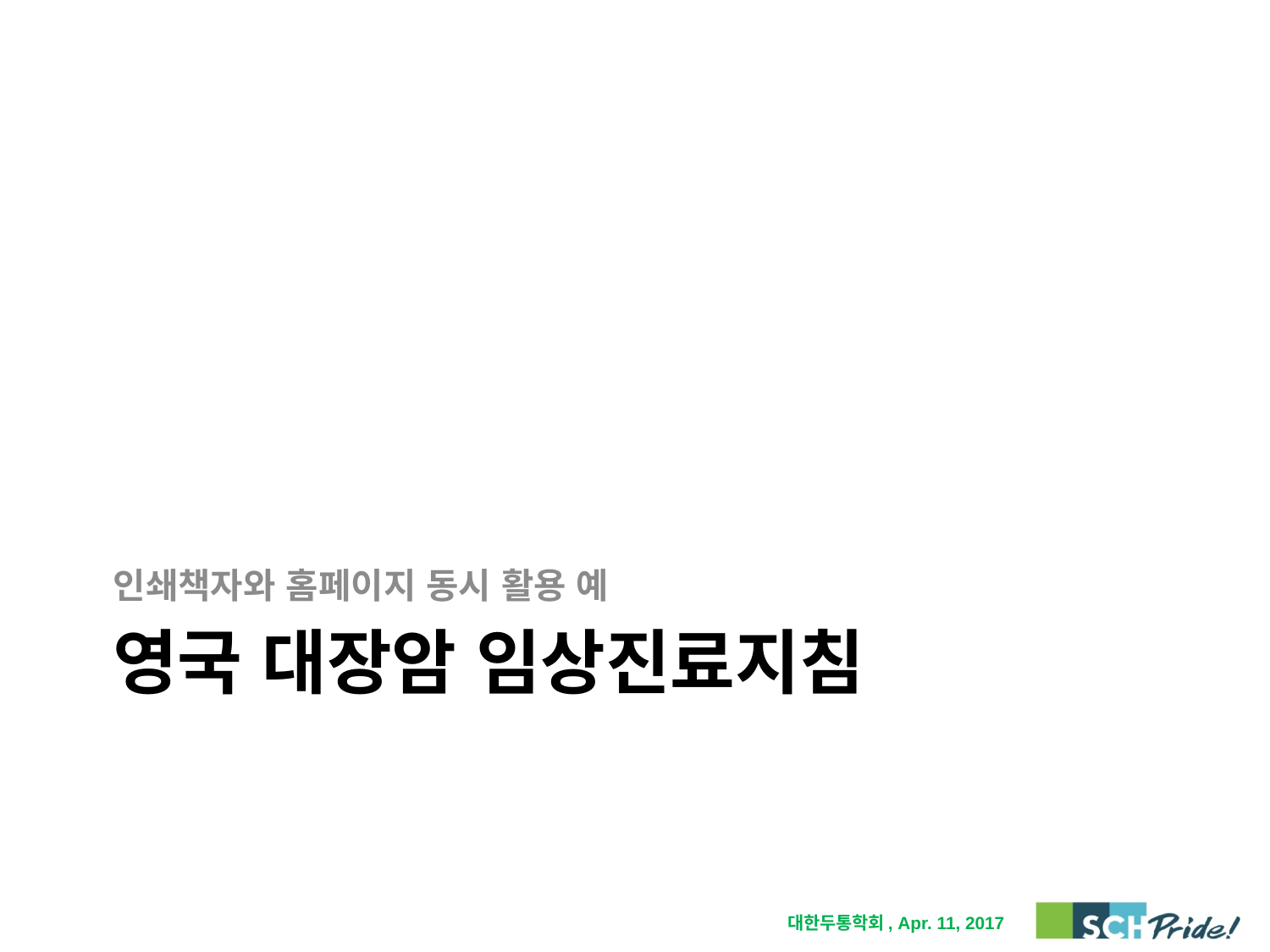

인쇄책자와 홈페이지 동시 활용 예
# 영국 대장암 임상진료지침